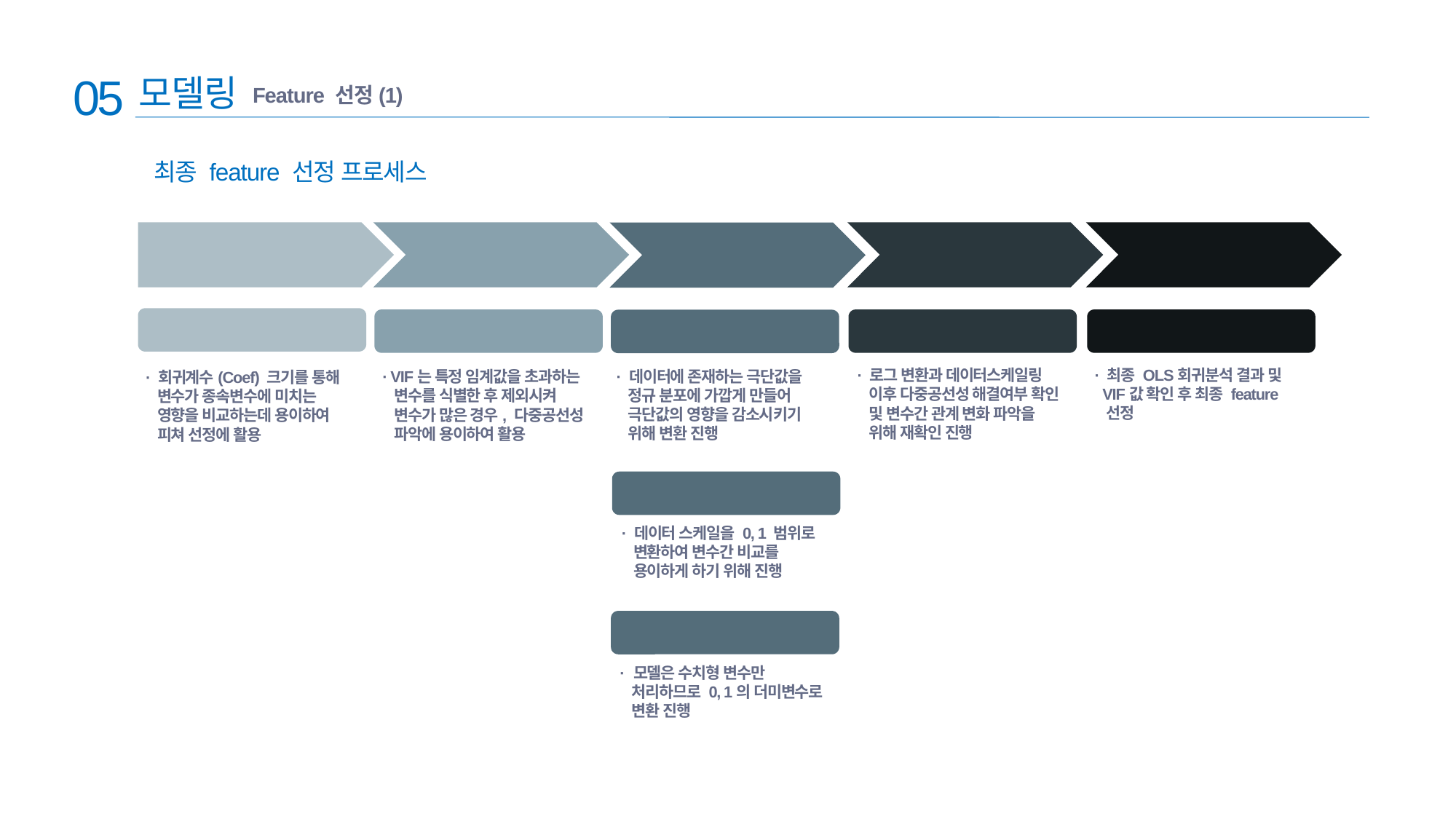

05
모델링
Feature 선정(1)
최종 feature 선정 프로세스
1. 변수 간 관계 파악
2. 다중공선성 확인
4. OLS회귀분석 및
VIF값 재확인
5. 최종 feature 선정
3. 분석 데이터
전처리
1.1 OLS회귀분석
2.1 VIF 값 계산
4.1 OLS 및 VIF값 재확인
5.1 최종 feature 선정
3.1 로그 변환
· 최종 OLS회귀분석 결과 및
  VIF값 확인 후 최종 feature
  선정

· 로그 변환과 데이터스케일링
  이후 다중공선성 해결여부 확인
  및 변수간 관계 변화 파악을
  위해 재확인 진행
· 데이터에 존재하는 극단값을
  정규 분포에 가깝게 만들어
  극단값의 영향을 감소시키기
  위해 변환 진행
· VIF는 특정 임계값을 초과하는
  변수를 식별한 후 제외시켜
  변수가 많은 경우, 다중공선성
  파악에 용이하여 활용
· 회귀계수(Coef) 크기를 통해
  변수가 종속변수에 미치는
  영향을 비교하는데 용이하여
  피쳐 선정에 활용
3.2 수치형 변수
      최소-최대 정규화
· 데이터 스케일을 0, 1 범위로
  변환하여 변수간 비교를
  용이하게 하기 위해 진행
3.3 범주형 변수 원핫인코딩
· 모델은 수치형 변수만
  처리하므로 0, 1의 더미변수로
  변환 진행